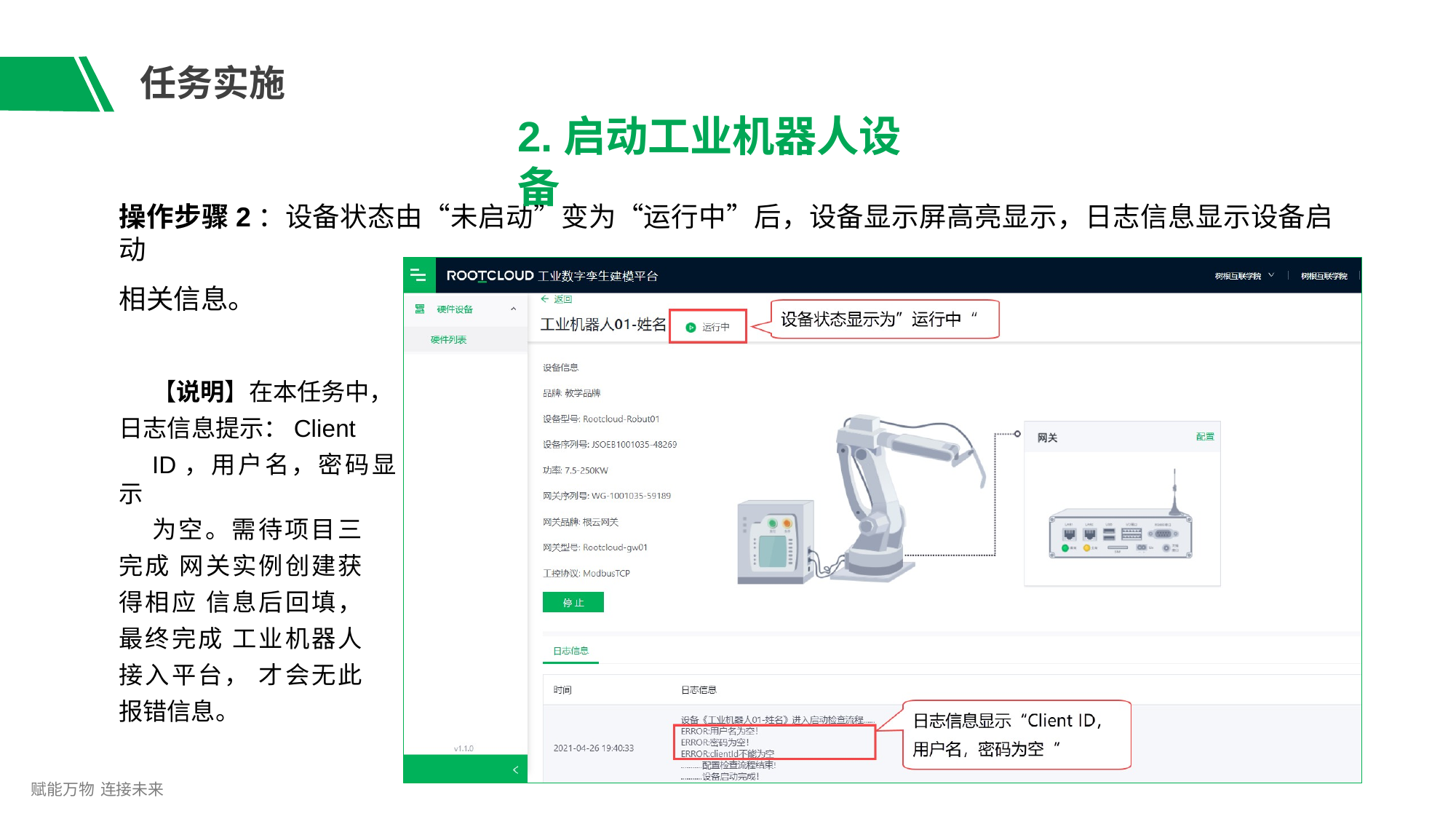

# 任务实施
2.启动工业机器人设备
操作步骤2：设备状态由“未启动”变为“运行中”后，设备显示屏高亮显示，日志信息显示设备启动
相关信息。

【说明】在本任务中， 日志信息提示：Client
ID，用户名，密码显示
为空。需待项目三完成 网关实例创建获得相应 信息后回填，最终完成 工业机器人接入平台， 才会无此报错信息。
赋能万物 连接未来